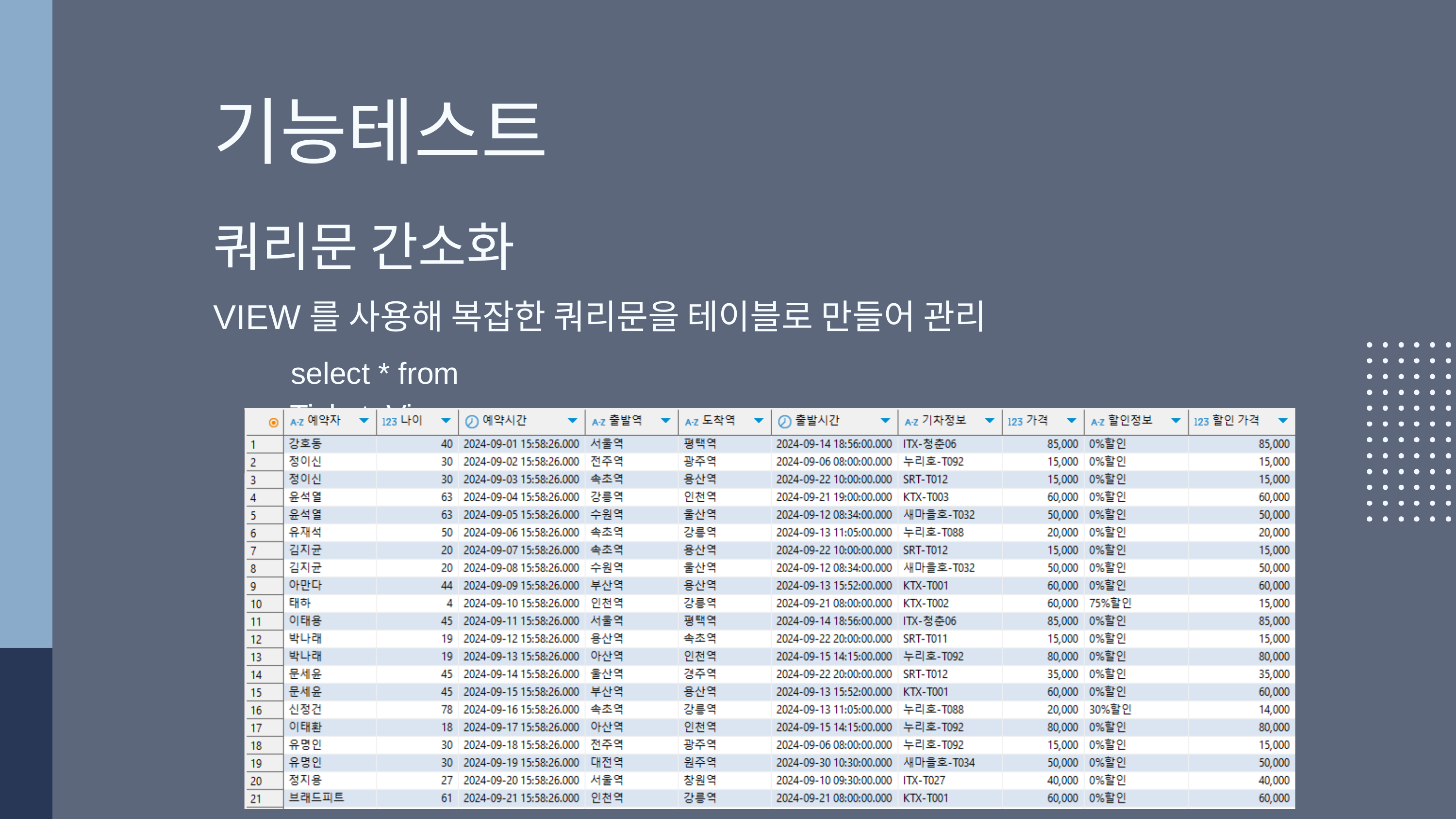

기능테스트
쿼리문 간소화
VIEW를 사용해 복잡한 쿼리문을 테이블로 만들어 관리

select * from Ticket_View;